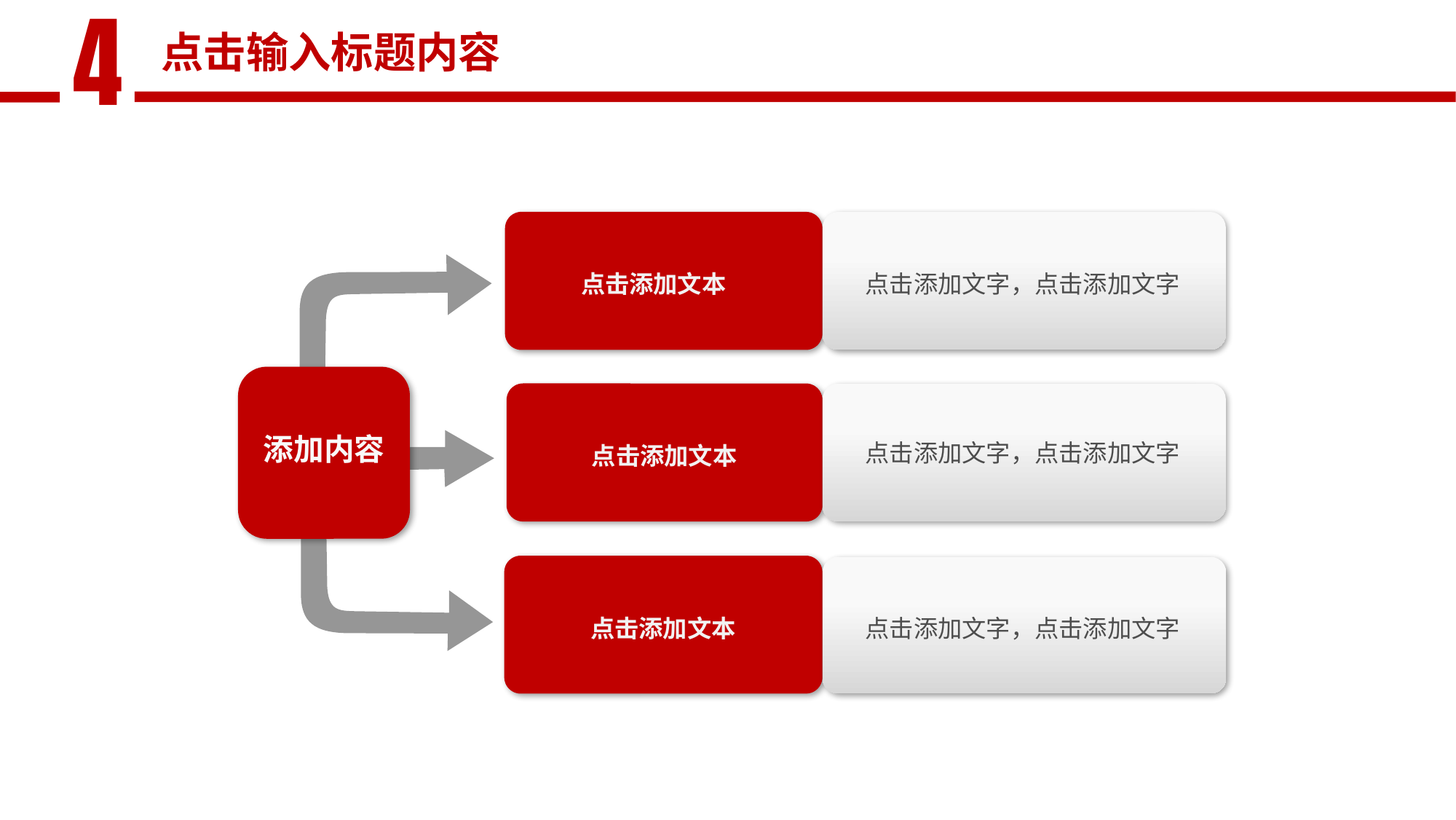

点击输入标题内容
          点击添加文本
    点击添加文字，点击添加文字

添加内容
点击添加文本

    点击添加文字，点击添加文字

点击添加文本
    点击添加文字，点击添加文字